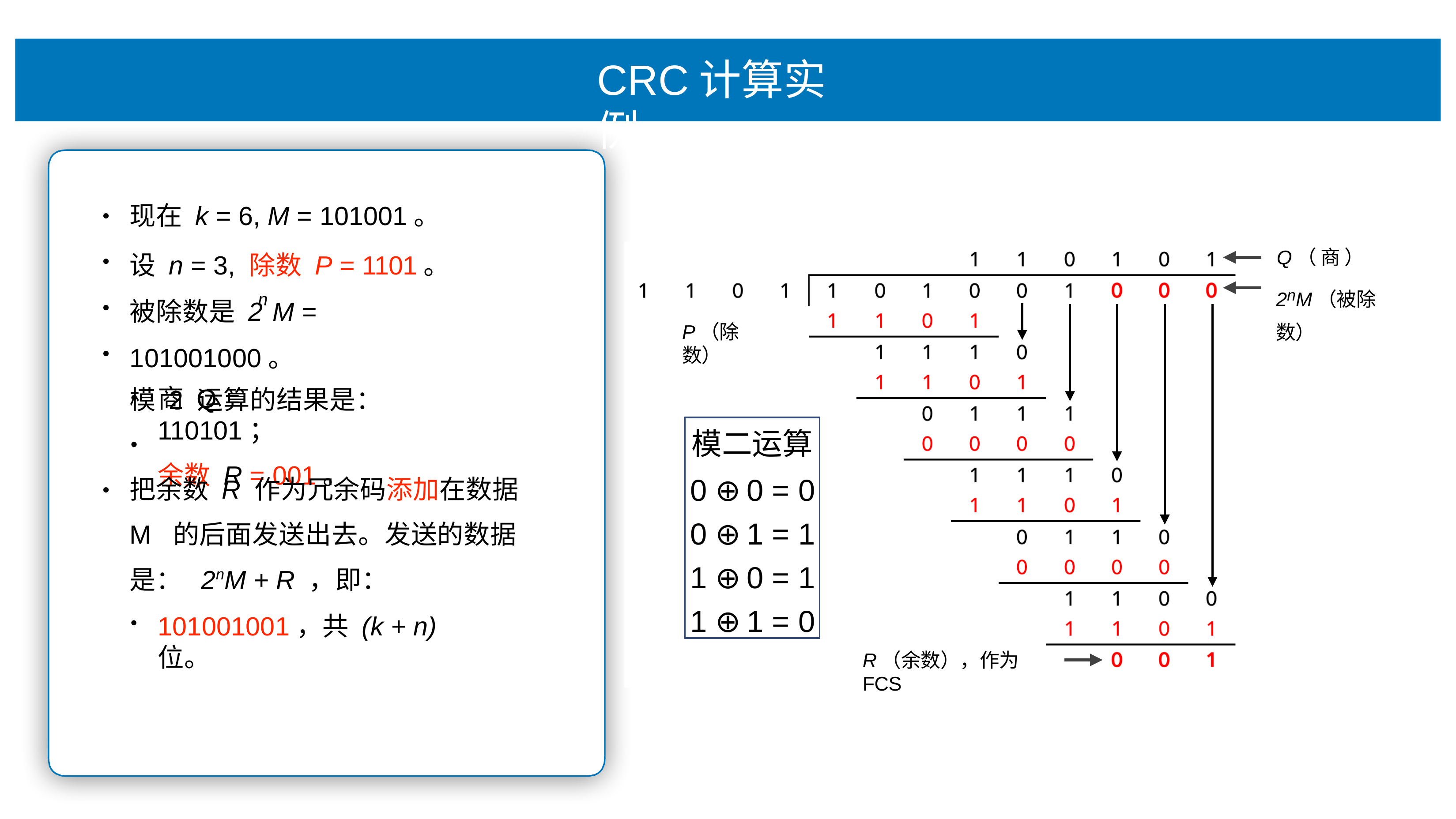

# CRC计算实例

现在 k = 6, M = 101001。
设 n = 3, 除数 P = 1101。 被除数是 2 M = 101001000。
模 2 运算的结果是：
•
Q（ 商 ）  2nM（被除数）

•

n

•

P（除数）

•
商 Q = 110101；
余数 R = 001。

模⼆运算
0 ⊕ 0 = 0
0 ⊕ 1 = 1
1 ⊕ 0 = 1
1 ⊕ 1 = 0
•

把余数 R 作为冗余码添加在数据 M  的后⾯发送出去。发送的数据是：  2nM + R ，即：
•

101001001，共 (k + n) 位。
R（余数），作为FCS